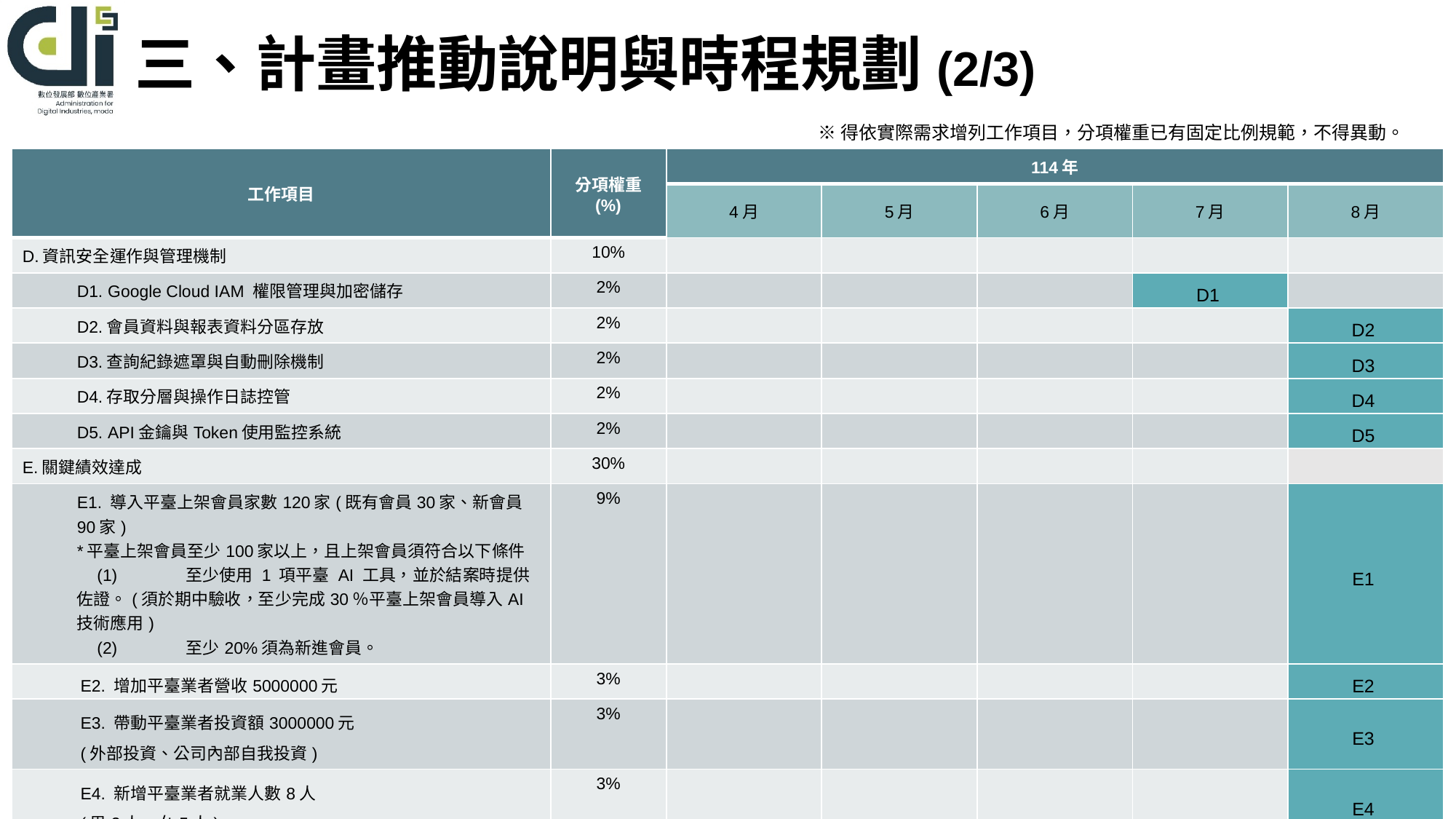

# 三、計畫推動說明與時程規劃(2/3)
※得依實際需求增列工作項目，分項權重已有固定比例規範，不得異動。
| 工作項目 | 分項權重 (%) | 114年 |  |  |  |  |
| --- | --- | --- | --- | --- | --- | --- |
|  |  | 4月 | 5月 | 6月 | 7月 | 8月 |
| D.資訊安全運作與管理機制 | 10% |  |  |  |  |  |
| D1. Google Cloud IAM 權限管理與加密儲存 | 2% |  |  |  | D1 |  |
| D2.會員資料與報表資料分區存放 | 2% |  |  |  |  | D2 |
| D3.查詢紀錄遮罩與自動刪除機制 | 2% |  |  |  |  | D3 |
| D4.存取分層與操作日誌控管 | 2% |  |  |  |  | D4 |
| D5. API金鑰與Token使用監控系統 | 2% |  |  |  |  | D5 |
| E.關鍵績效達成 | 30% |  |  |  |  |  |
| E1. 導入平臺上架會員家數120家(既有會員30家、新會員90家) \*平臺上架會員至少100家以上，且上架會員須符合以下條件 (1) 至少使用 1 項平臺 AI 工具，並於結案時提供佐證。(須於期中驗收，至少完成30％平臺上架會員導入AI技術應用) (2) 至少20%須為新進會員。 | 9% |  |  |  |  | E1 |
| E2. 增加平臺業者營收5000000元 | 3% |  |  |  |  | E2 |
| E3. 帶動平臺業者投資額3000000元 (外部投資、公司內部自我投資) | 3% |  |  |  |  | E3 |
| E4. 新增平臺業者就業人數8人 (男3人、女5人) | 3% |  |  |  |  | E4 |
8